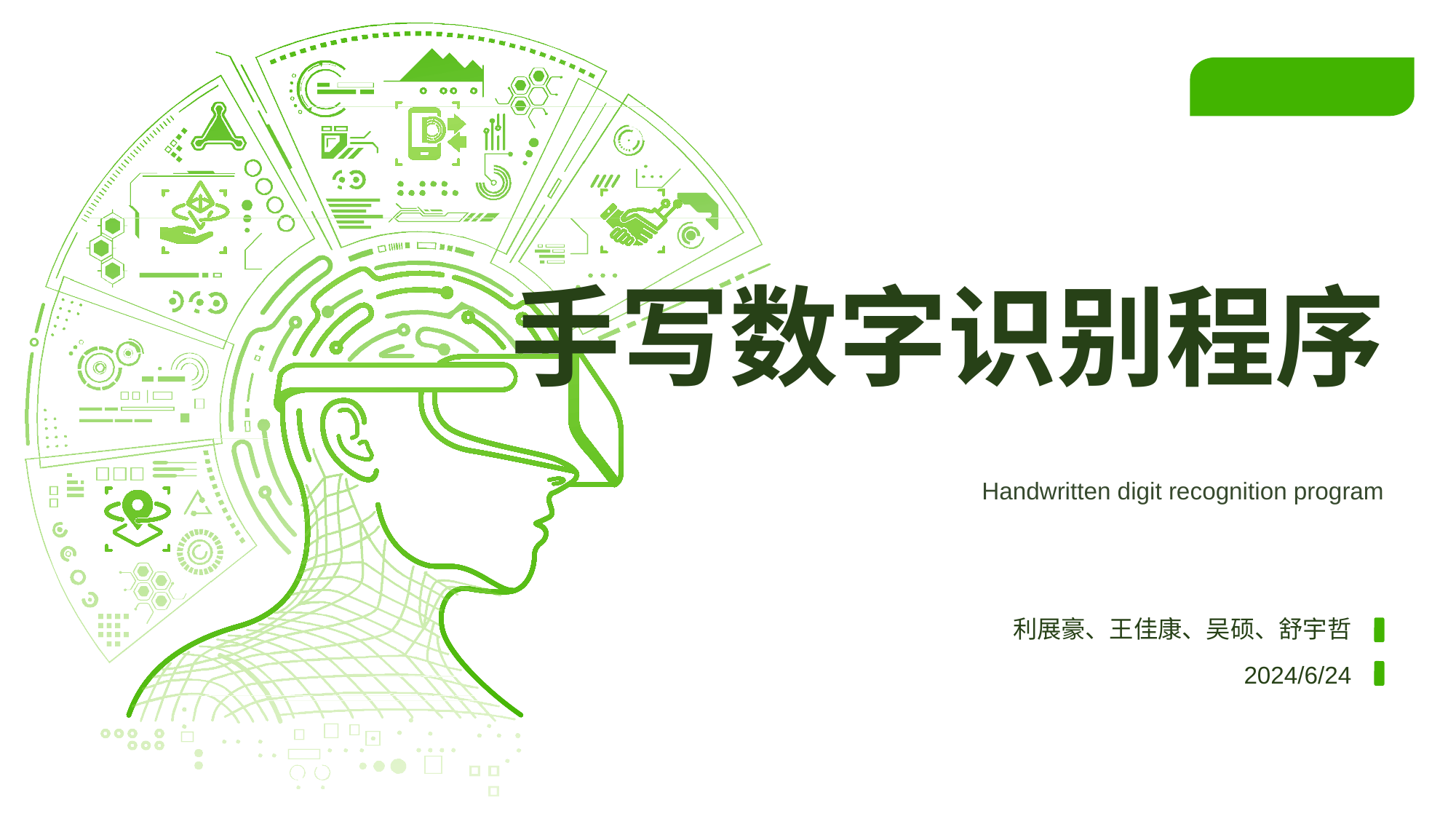

手写数字识别程序
Handwritten digit recognition program
利展豪、王佳康、吴硕、舒宇哲

2024/6/24